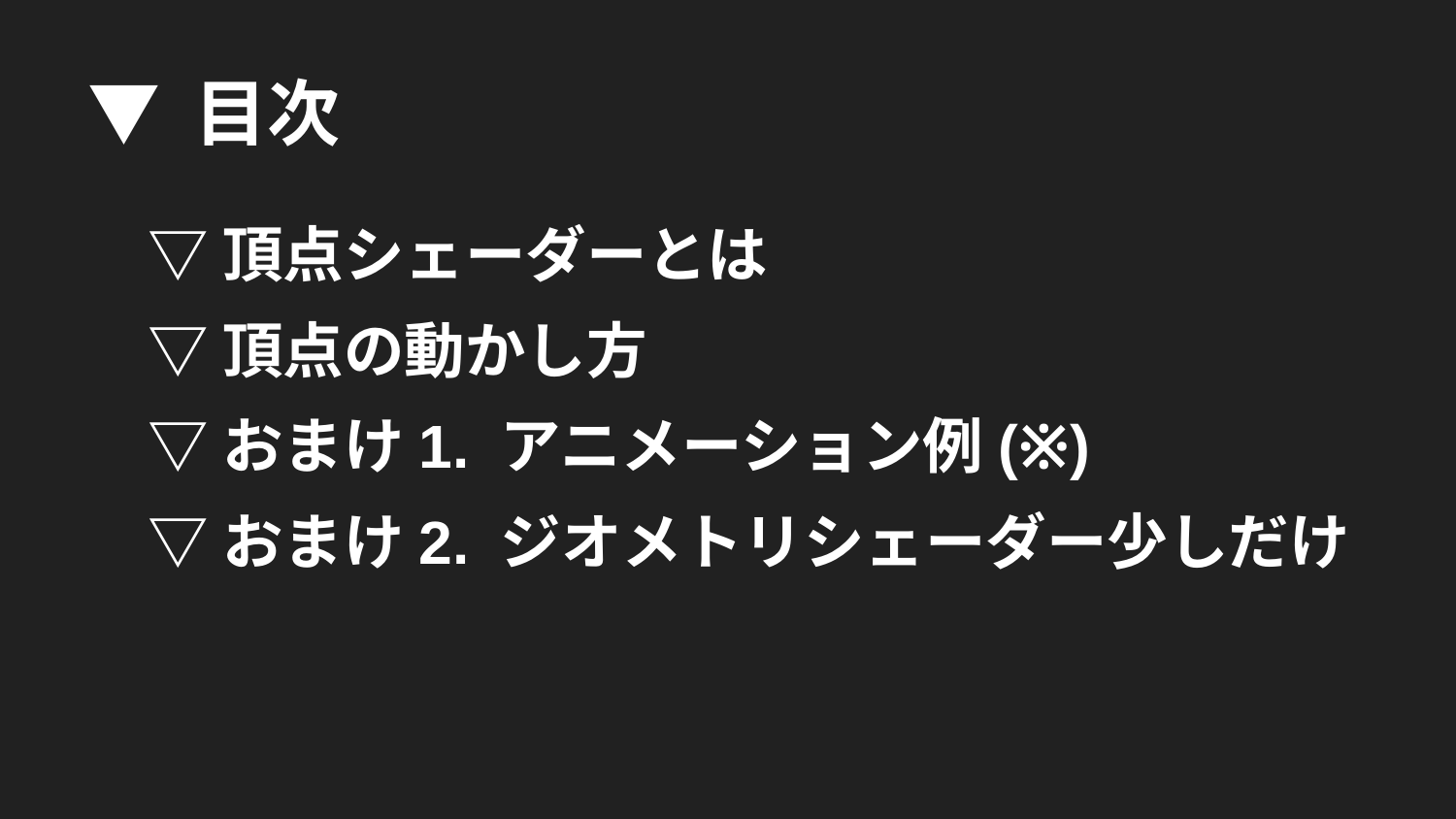

▼ 目次
　▽ 頂点シェーダーとは
　▽ 頂点の動かし方
　▽ おまけ1. アニメーション例(※)
　▽ おまけ2. ジオメトリシェーダー少しだけ